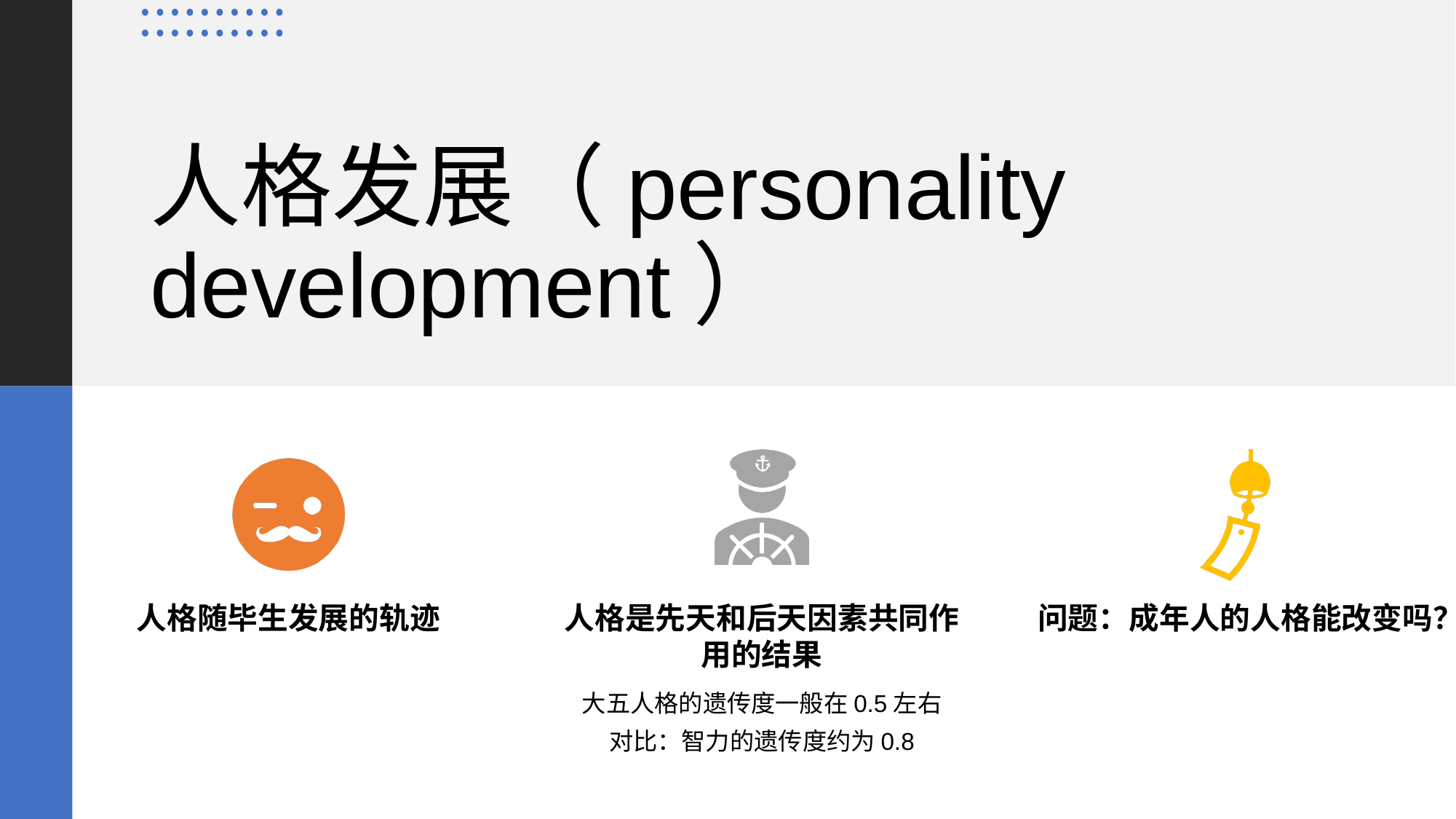

# 人格发展（personality development）

人格随毕生发展的轨迹
人格是先天和后天因素共同作用的结果
大五人格的遗传度一般在0.5左右
对比：智力的遗传度约为0.8
问题：成年人的人格能改变吗？